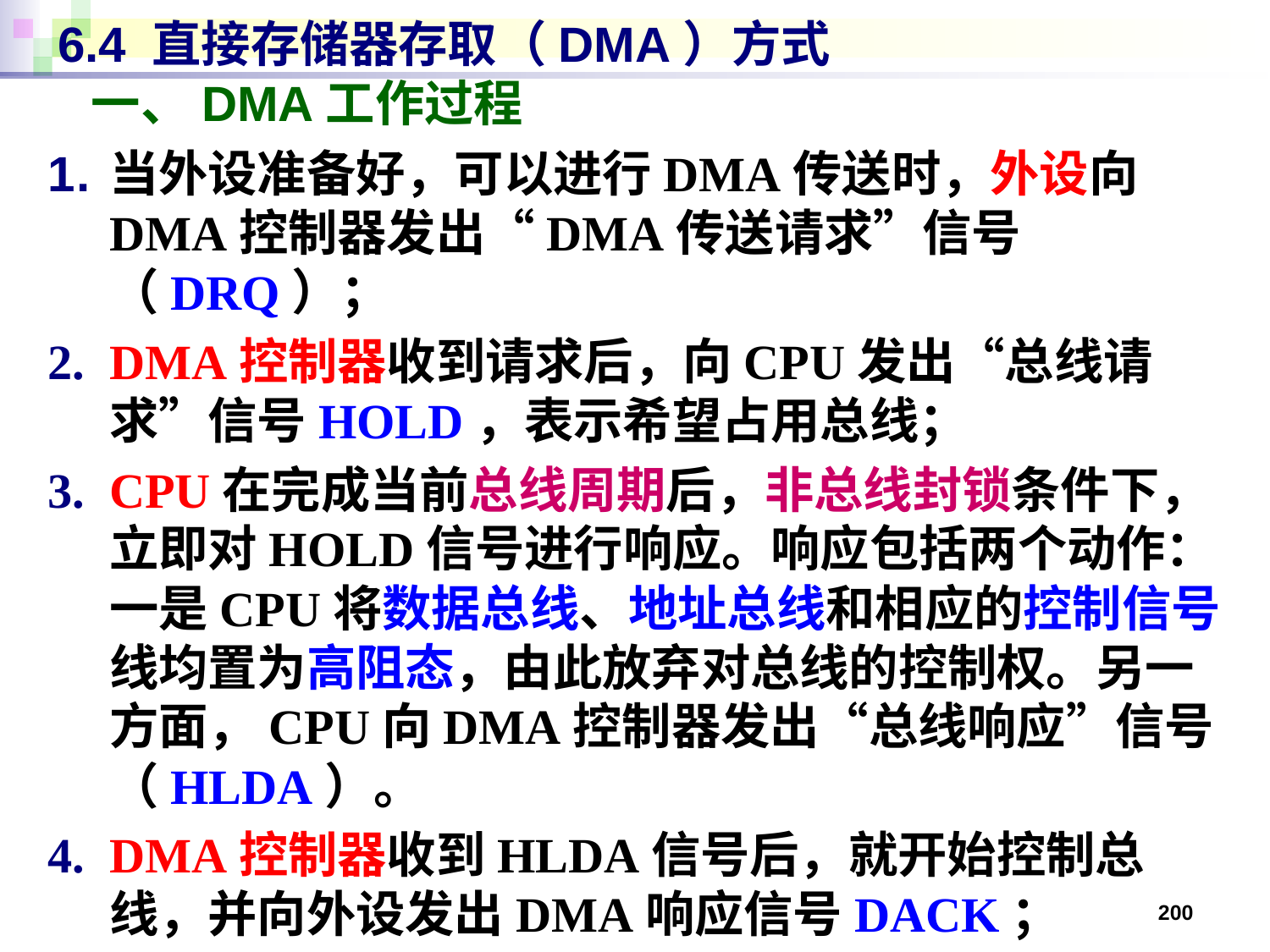

# 6.4 直接存储器存取（DMA）方式 一、DMA工作过程
当外设准备好，可以进行DMA传送时，外设向DMA控制器发出“DMA传送请求”信号（DRQ）；
DMA控制器收到请求后，向CPU发出“总线请求”信号HOLD，表示希望占用总线；
CPU在完成当前总线周期后，非总线封锁条件下，立即对HOLD信号进行响应。响应包括两个动作：一是CPU将数据总线、地址总线和相应的控制信号线均置为高阻态，由此放弃对总线的控制权。另一方面，CPU向DMA控制器发出“总线响应”信号（HLDA）。
DMA控制器收到HLDA信号后，就开始控制总线，并向外设发出DMA响应信号DACK；
200